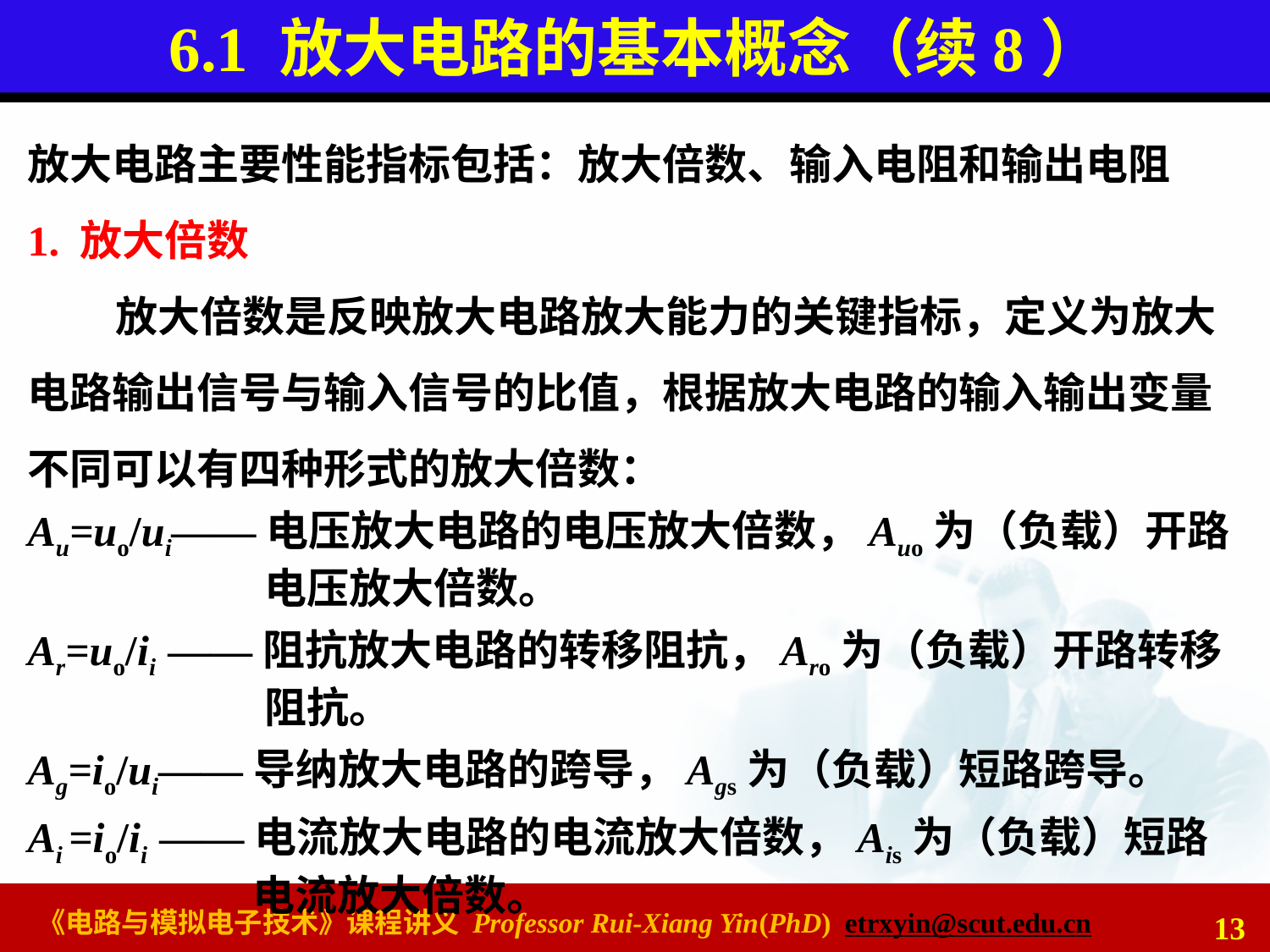

# 6.1 放大电路的基本概念（续8）
放大电路主要性能指标包括：放大倍数、输入电阻和输出电阻
1. 放大倍数
放大倍数是反映放大电路放大能力的关键指标，定义为放大电路输出信号与输入信号的比值，根据放大电路的输入输出变量不同可以有四种形式的放大倍数：
Au=uo/ui——电压放大电路的电压放大倍数，Auo为（负载）开路电压放大倍数。
Ar=uo/ii  ——阻抗放大电路的转移阻抗，Aro为（负载）开路转移阻抗。
Ag=io/ui——导纳放大电路的跨导，Ags为（负载）短路跨导。
Ai =io/ii  ——电流放大电路的电流放大倍数，Ais为（负载）短路电流放大倍数。
13